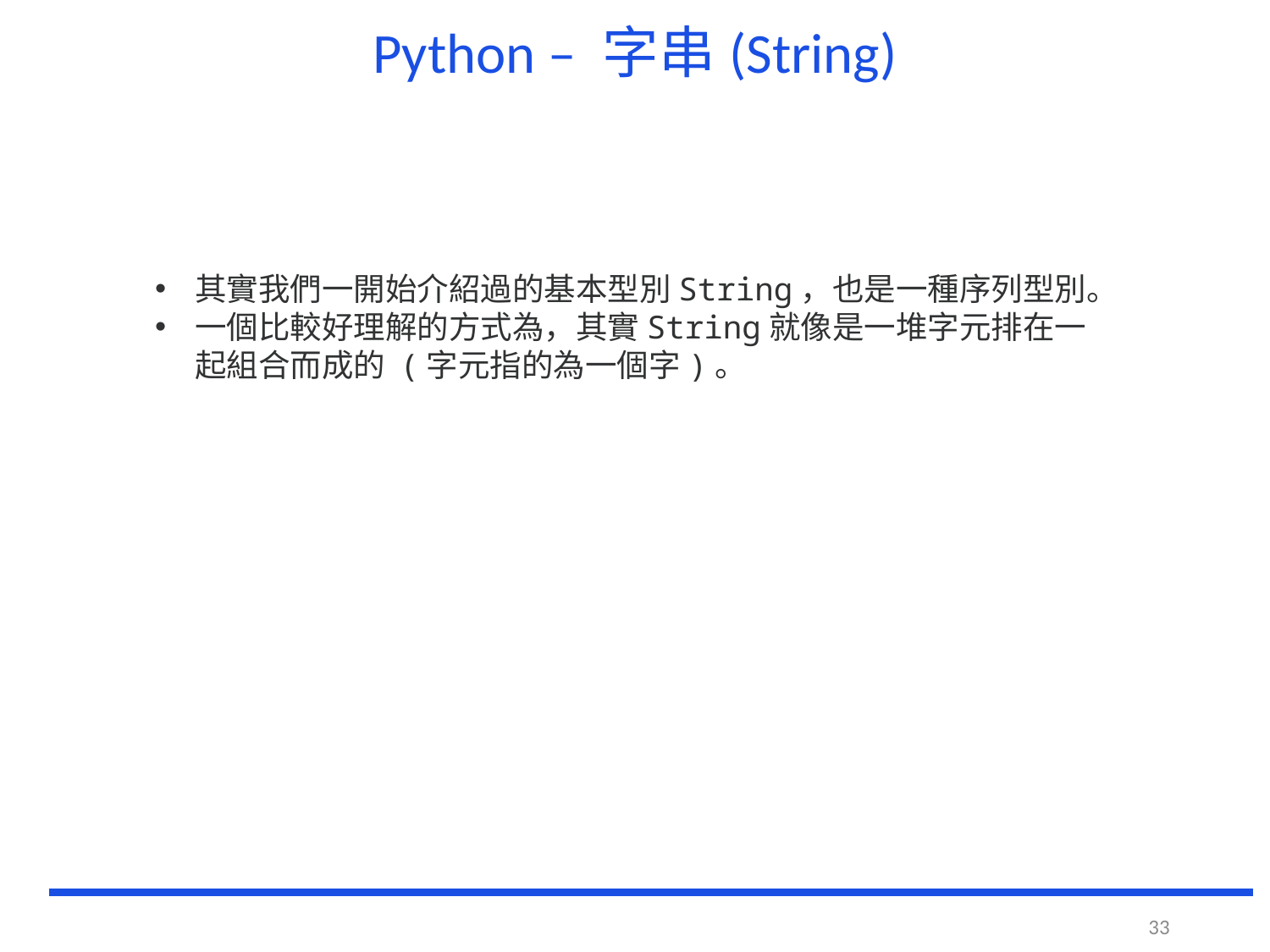

# Python – 字串(String)
其實我們一開始介紹過的基本型別String，也是一種序列型別。
一個比較好理解的方式為，其實String就像是一堆字元排在一起組合而成的 (字元指的為一個字)。

33